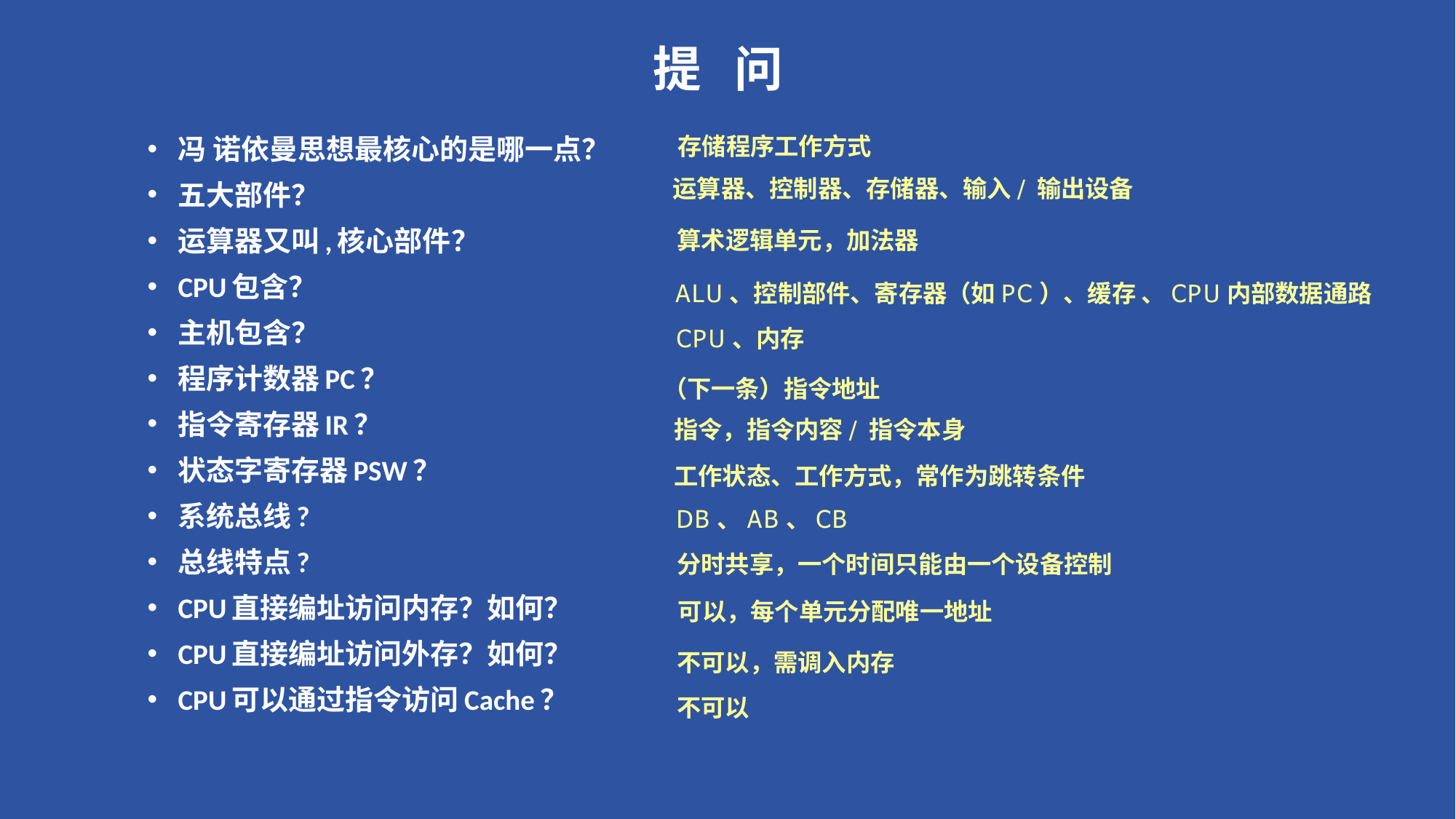

70
# 提   问
冯 诺依曼思想最核心的是哪一点？
五大部件？
运算器又叫,核心部件？
CPU包含？
主机包含？
程序计数器PC？
指令寄存器IR？
状态字寄存器PSW？
系统总线?
总线特点?
CPU直接编址访问内存？如何？
CPU直接编址访问外存？如何？
CPU可以通过指令访问Cache？

存储程序工作方式
运算器、控制器、存储器、输入/输出设备
算术逻辑单元，加法器
ALU、控制部件、寄存器（如PC）、缓存 、CPU内部数据通路
CPU、内存
（下一条）指令地址
指令，指令内容/指令本身
工作状态、工作方式，常作为跳转条件
DB、AB、CB
分时共享，一个时间只能由一个设备控制
可以，每个单元分配唯一地址
不可以，需调入内存
不可以